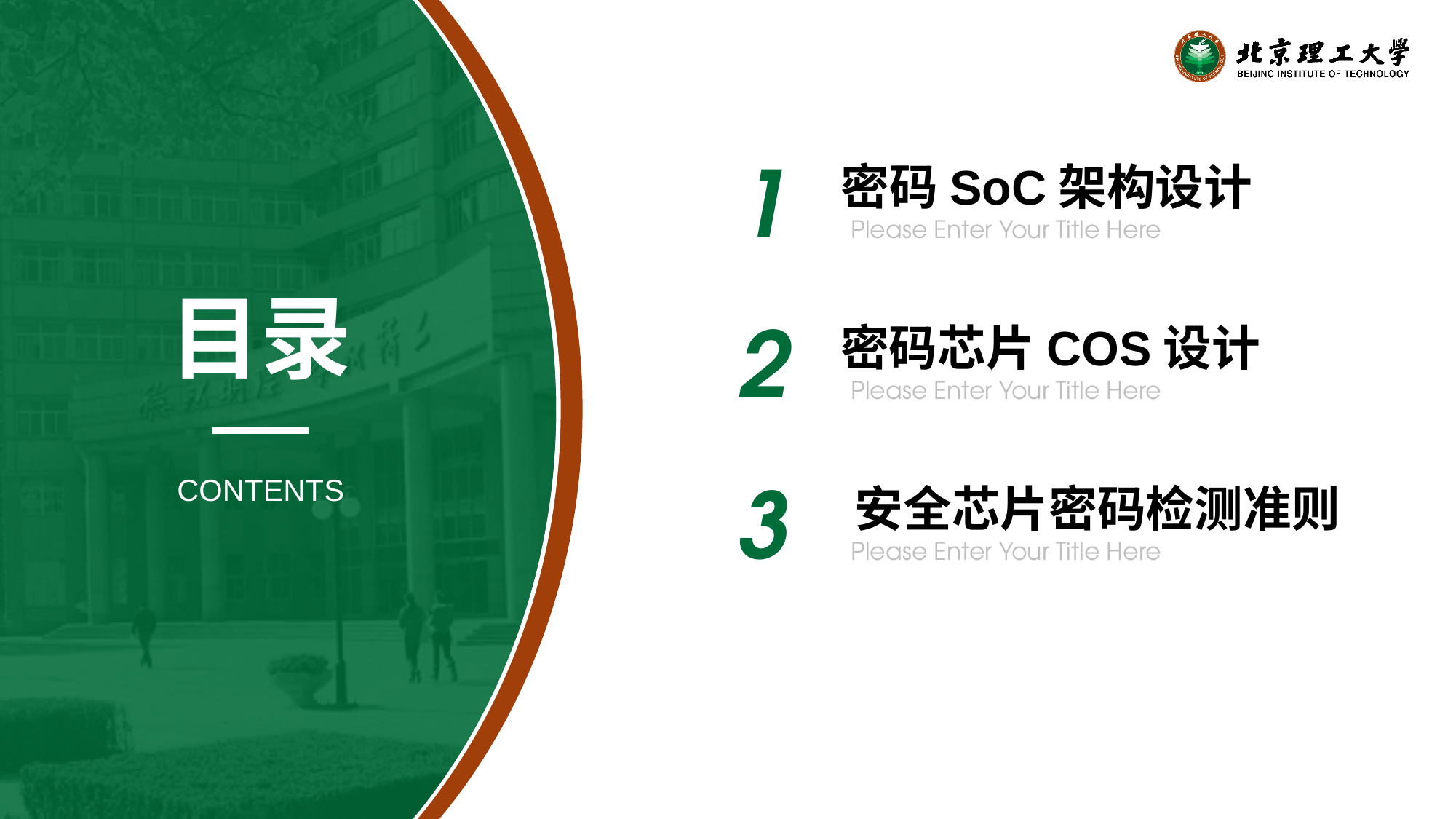

1
密码SoC架构设计
Please Enter Your Title Here
2
密码芯片COS设计
Please Enter Your Title Here
目录
3
安全芯片密码检测准则
Please Enter Your Title Here
CONTENTS